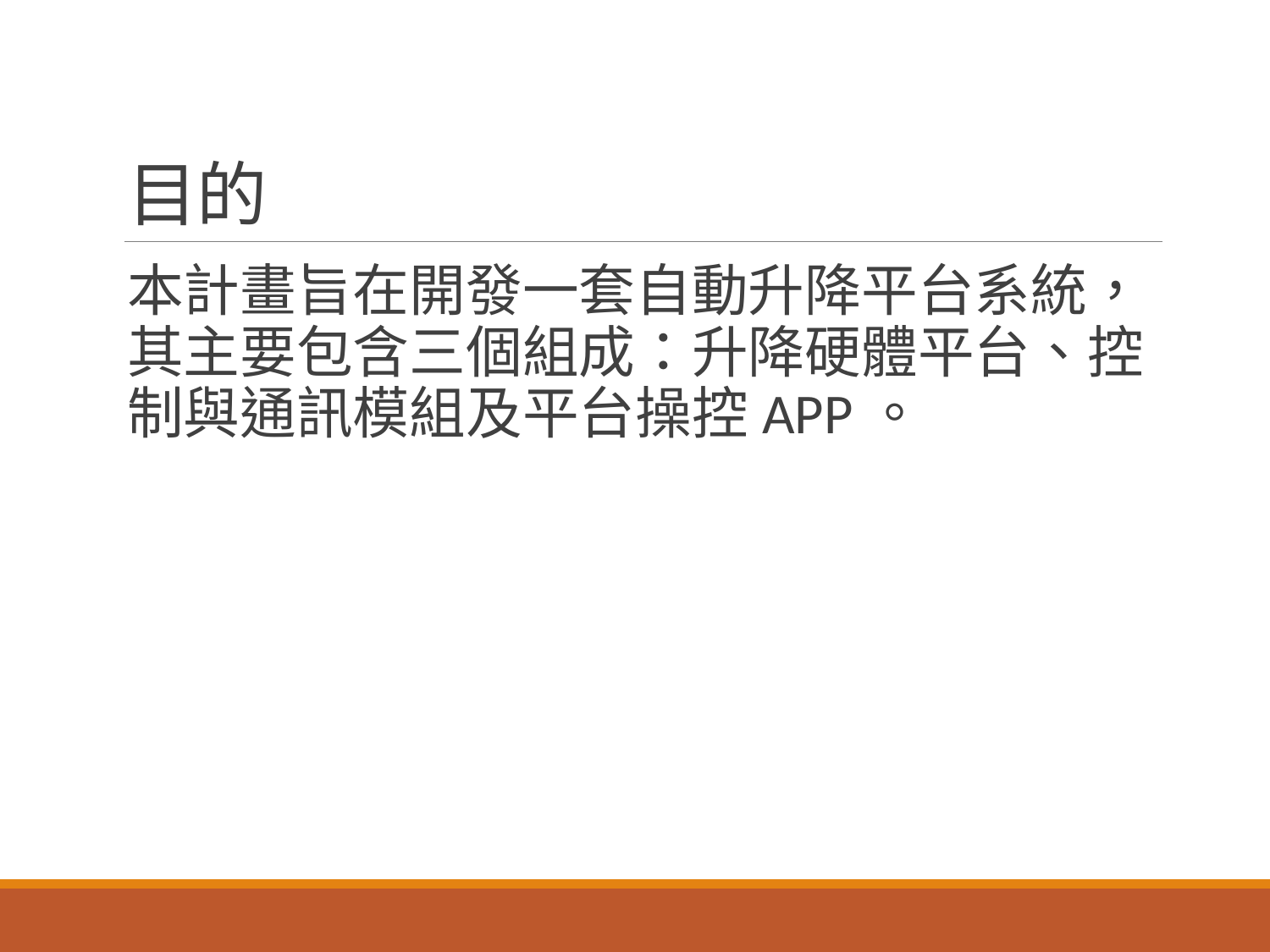

# 目的
本計畫旨在開發一套自動升降平台系統，其主要包含三個組成：升降硬體平台、控制與通訊模組及平台操控APP。